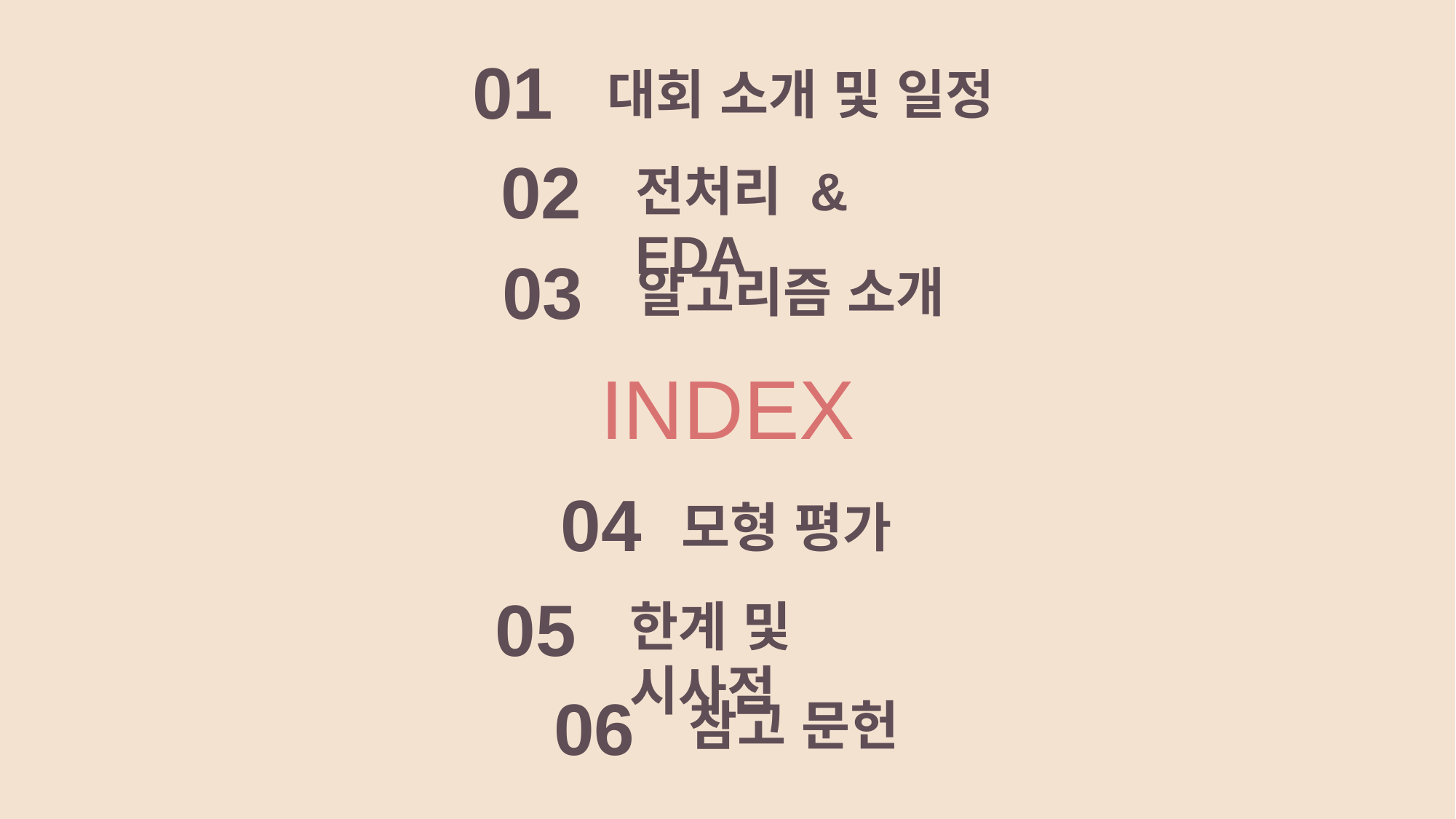

01
대회 소개 및 일정
02
전처리 & EDA
03
알고리즘 소개
INDEX
04
모형 평가
05
한계 및 시사점
06
참고 문헌